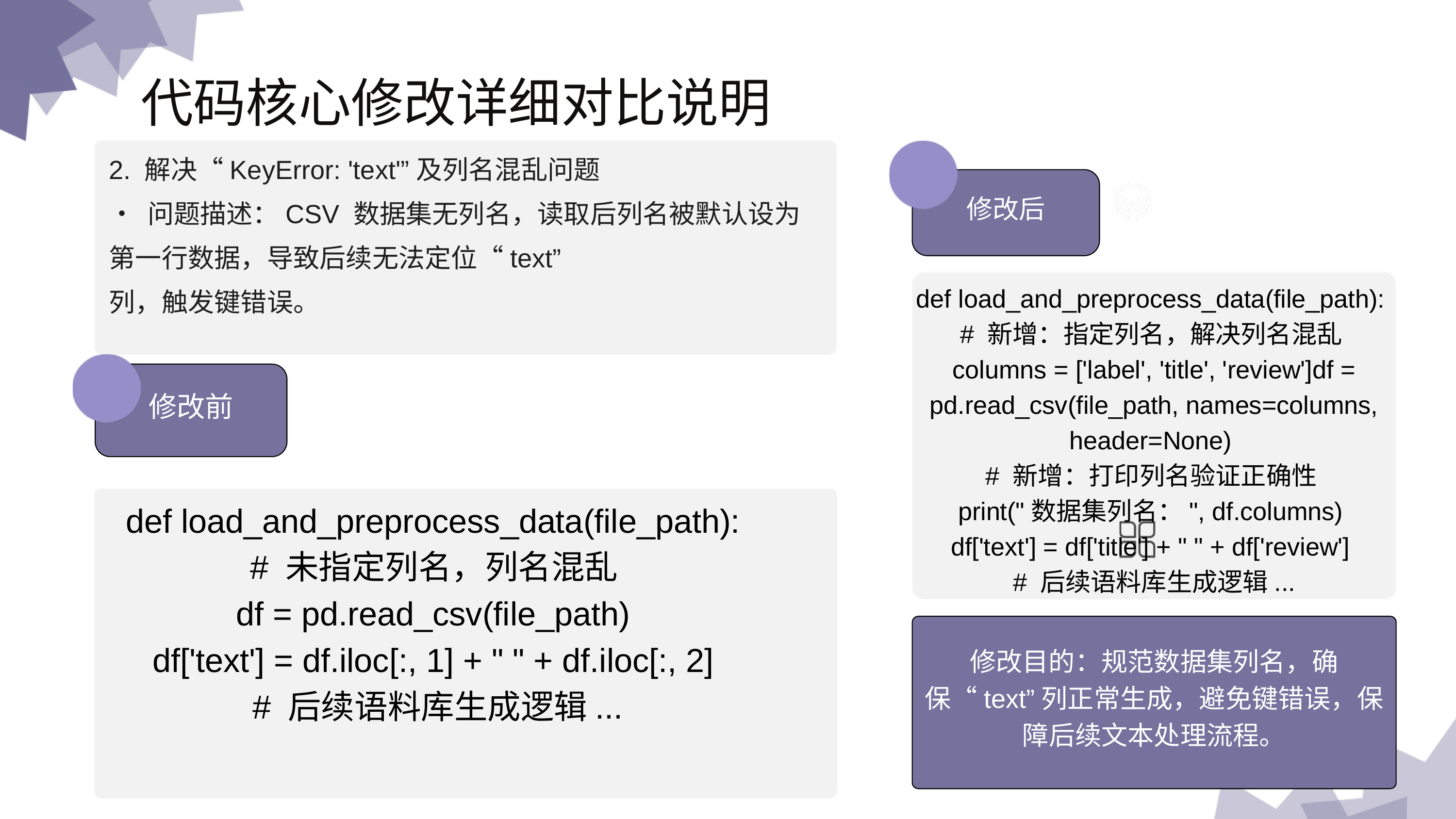

代码核⼼修改详细对⽐说明

2. 解决“KeyError: 'text'”及列名混乱问题
• 问题描述：CSV 数据集⽆列名，读取后列名被默认设为第⼀⾏数据，导致后续⽆法定位“text”
列，触发键错误。

修改后

def load_and_preprocess_data(file_path):
# 新增：指定列名，解决列名混乱
columns = ['label', 'title', 'review']df = pd.read_csv(file_path, names=columns, header=None)
# 新增：打印列名验证正确性
print("数据集列名：", df.columns)
df['text'] = df['title'] + " " + df['review']
# 后续语料库⽣成逻辑...

修改前

def load_and_preprocess_data(file_path):
# 未指定列名，列名混乱
df = pd.read_csv(file_path)
df['text'] = df.iloc[:, 1] + " " + df.iloc[:, 2]
# 后续语料库⽣成逻辑...

演示文稿是一种实用的工具，可以是演示，演讲，报告等。大部分时间，它们都是在为观众服务。

修改⽬的：规范数据集列名，确保“text”列正常⽣成，避免键错误，保障后续⽂本处理流程。